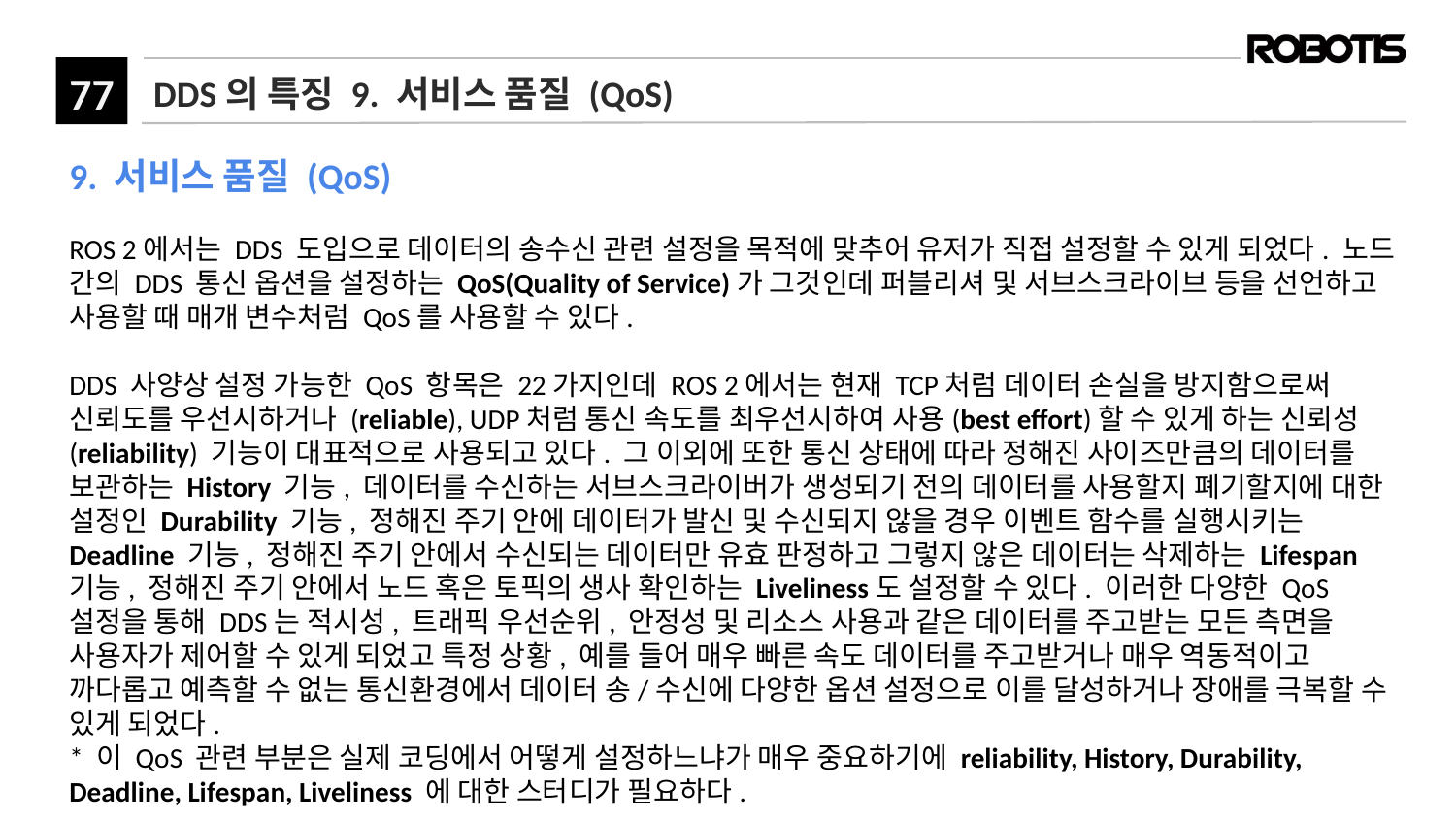

# DDS의 특징 9. 서비스 품질 (QoS)
9. 서비스 품질 (QoS)

ROS 2에서는 DDS 도입으로 데이터의 송수신 관련 설정을 목적에 맞추어 유저가 직접 설정할 수 있게 되었다. 노드 간의 DDS 통신 옵션을 설정하는 QoS(Quality of Service)가 그것인데 퍼블리셔 및 서브스크라이브 등을 선언하고 사용할 때 매개 변수처럼 QoS를 사용할 수 있다.

DDS 사양상 설정 가능한 QoS 항목은 22가지인데 ROS 2에서는 현재 TCP처럼 데이터 손실을 방지함으로써 신뢰도를 우선시하거나 (reliable), UDP처럼 통신 속도를 최우선시하여 사용(best effort)할 수 있게 하는 신뢰성(reliability) 기능이 대표적으로 사용되고 있다. 그 이외에 또한 통신 상태에 따라 정해진 사이즈만큼의 데이터를 보관하는 History 기능, 데이터를 수신하는 서브스크라이버가 생성되기 전의 데이터를 사용할지 폐기할지에 대한 설정인 Durability 기능, 정해진 주기 안에 데이터가 발신 및 수신되지 않을 경우 이벤트 함수를 실행시키는 Deadline 기능, 정해진 주기 안에서 수신되는 데이터만 유효 판정하고 그렇지 않은 데이터는 삭제하는 Lifespan 기능, 정해진 주기 안에서 노드 혹은 토픽의 생사 확인하는 Liveliness도 설정할 수 있다. 이러한 다양한 QoS 설정을 통해 DDS는 적시성, 트래픽 우선순위, 안정성 및 리소스 사용과 같은 데이터를 주고받는 모든 측면을 사용자가 제어할 수 있게 되었고 특정 상황, 예를 들어 매우 빠른 속도 데이터를 주고받거나 매우 역동적이고 까다롭고 예측할 수 없는 통신환경에서 데이터 송/수신에 다양한 옵션 설정으로 이를 달성하거나 장애를 극복할 수 있게 되었다.
* 이 QoS 관련 부분은 실제 코딩에서 어떻게 설정하느냐가 매우 중요하기에 reliability, History, Durability, Deadline, Lifespan, Liveliness 에 대한 스터디가 필요하다.